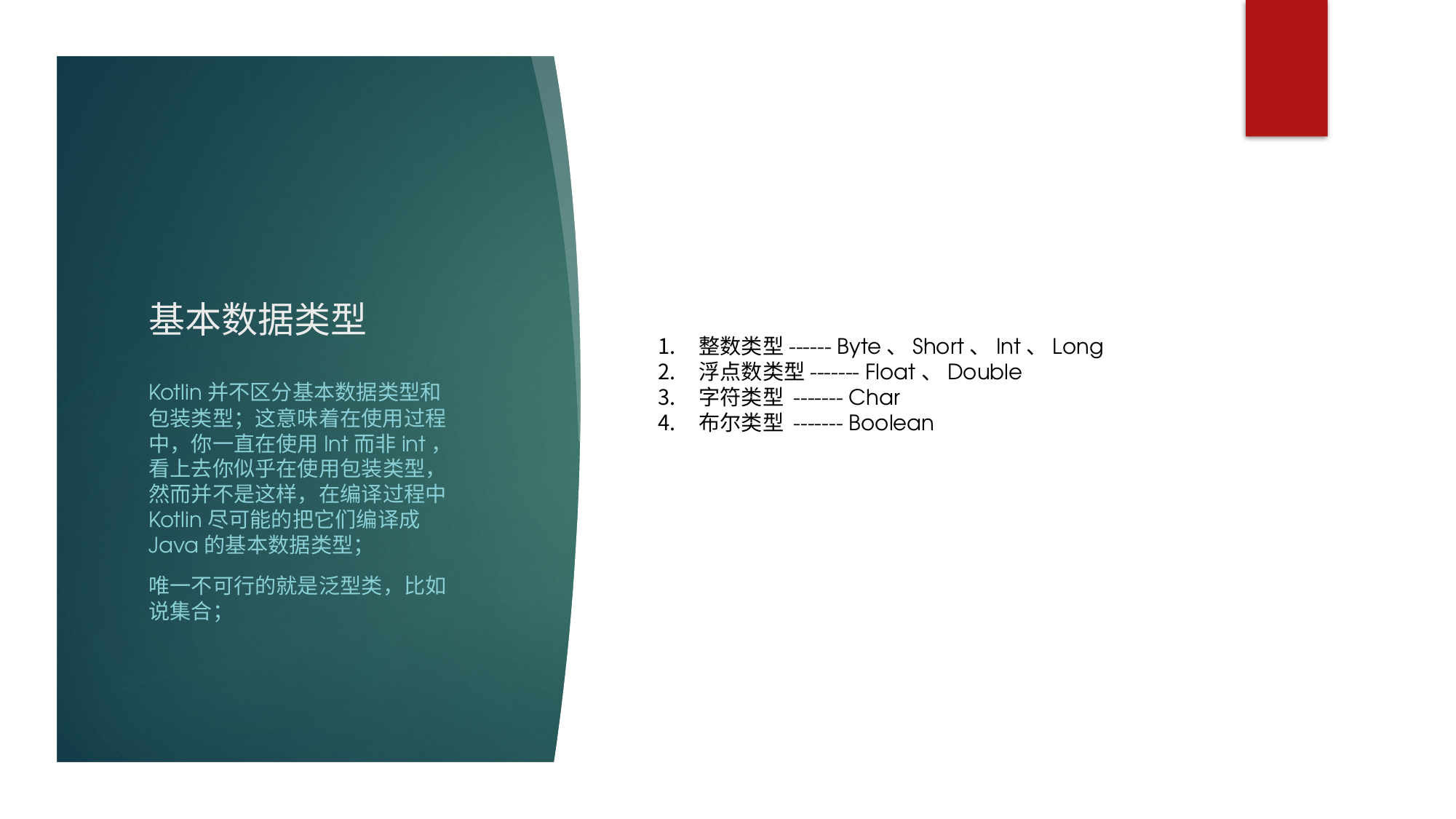

# 基本数据类型
整数类型------ Byte、Short、Int、Long
浮点数类型------- Float、Double
字符类型 ------- Char
布尔类型 ------- Boolean
Kotlin并不区分基本数据类型和包装类型；这意味着在使用过程中，你一直在使用Int而非int，看上去你似乎在使用包装类型，然而并不是这样，在编译过程中Kotlin尽可能的把它们编译成Java的基本数据类型；
唯一不可行的就是泛型类，比如说集合；